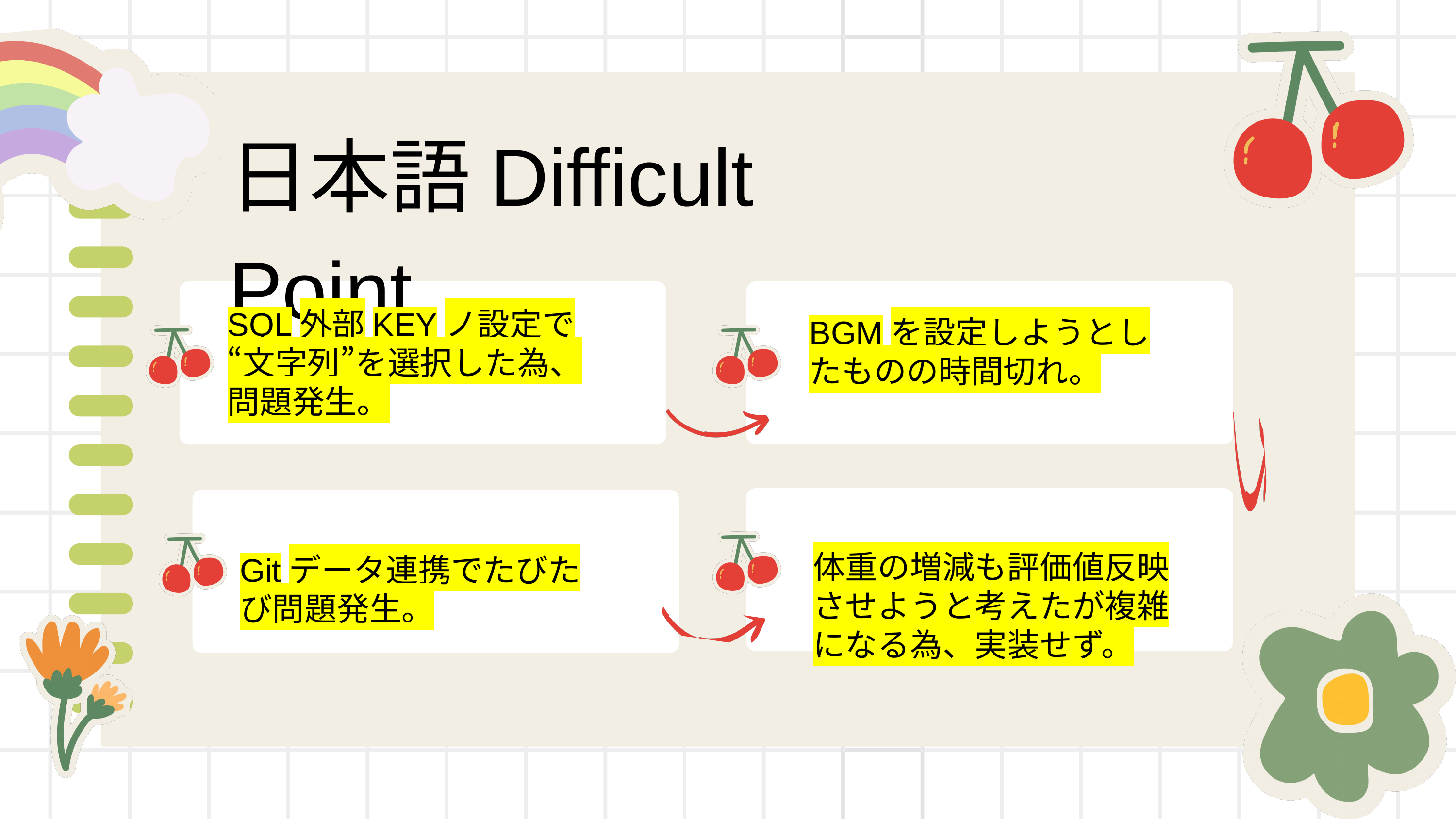

日本語Difficult Point

SQL外部KEYノ設定で“文字列”を選択した為、問題発生。
BGMを設定しようとしたものの時間切れ。

体重の増減も評価値反映させようと考えたが複雑になる為、実装せず。
Gitデータ連携でたびたび問題発生。